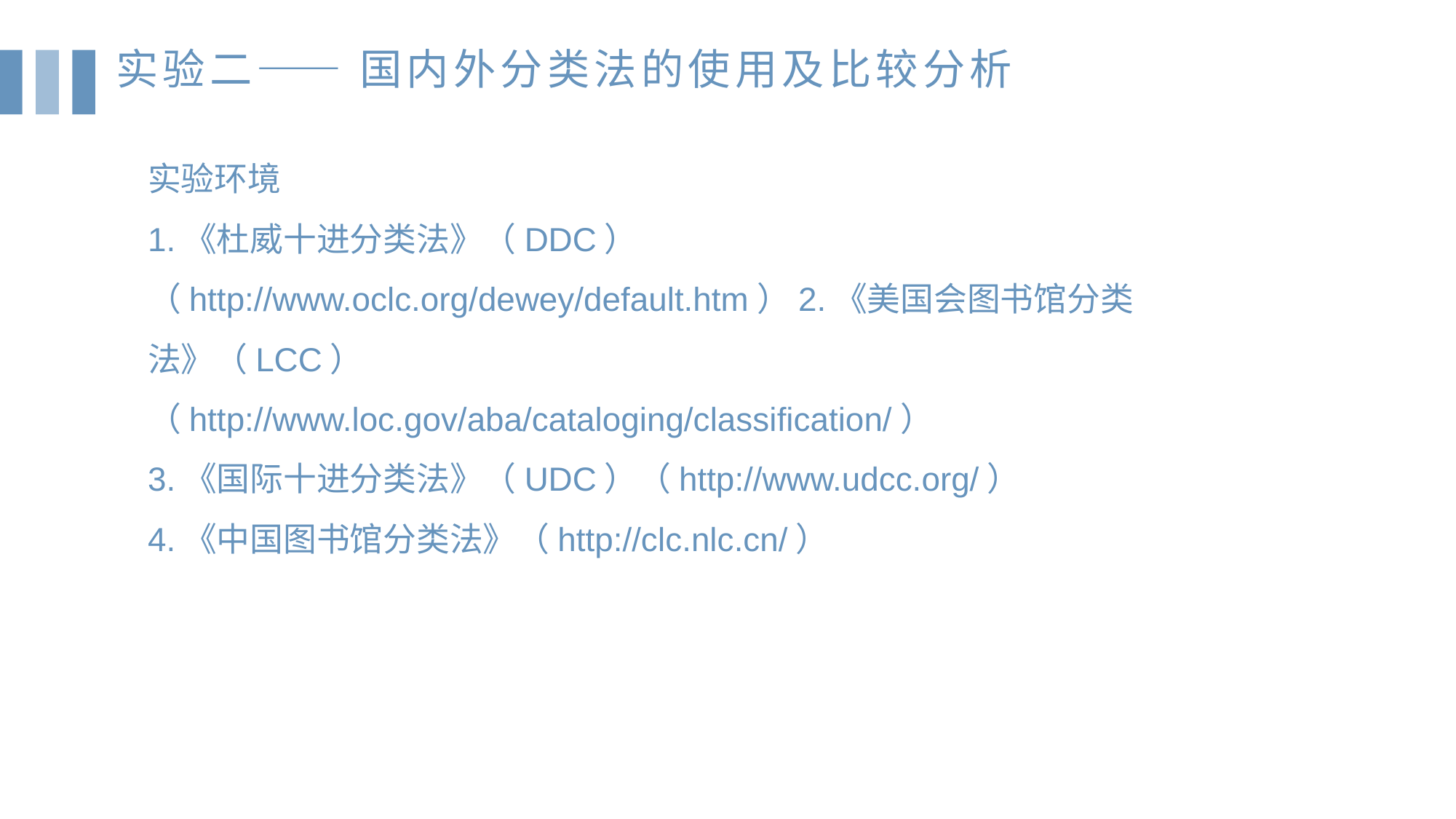

实验二—— 国内外分类法的使用及比较分析

实验环境
1.《杜威十进分类法》（DDC）
（http://www.oclc.org/dewey/default.htm）2.《美国会图书馆分类法》（LCC）
（http://www.loc.gov/aba/cataloging/classification/）
3.《国际十进分类法》（UDC）（http://www.udcc.org/）
4.《中国图书馆分类法》（http://clc.nlc.cn/）